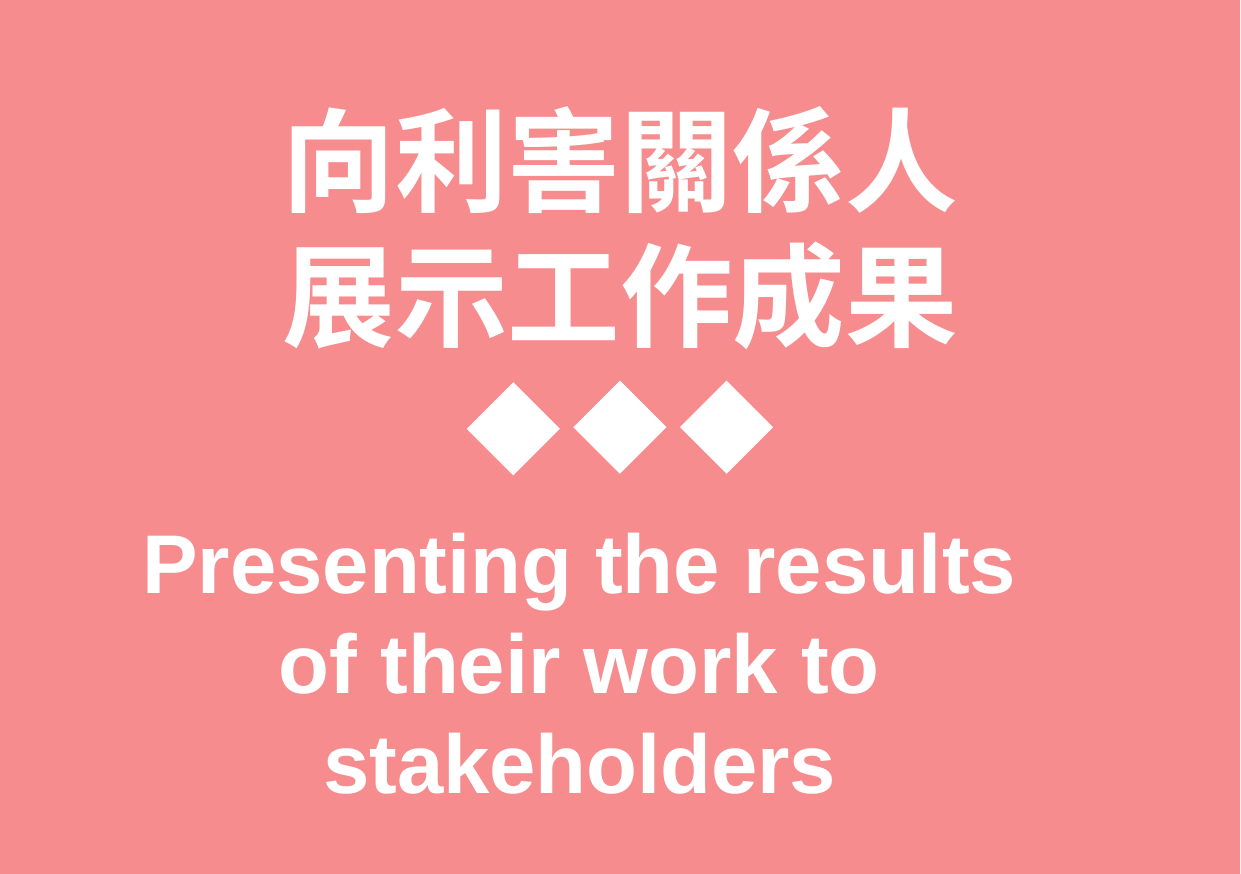

向利害關係人
展示工作成果

Presenting the results of their work to stakeholders